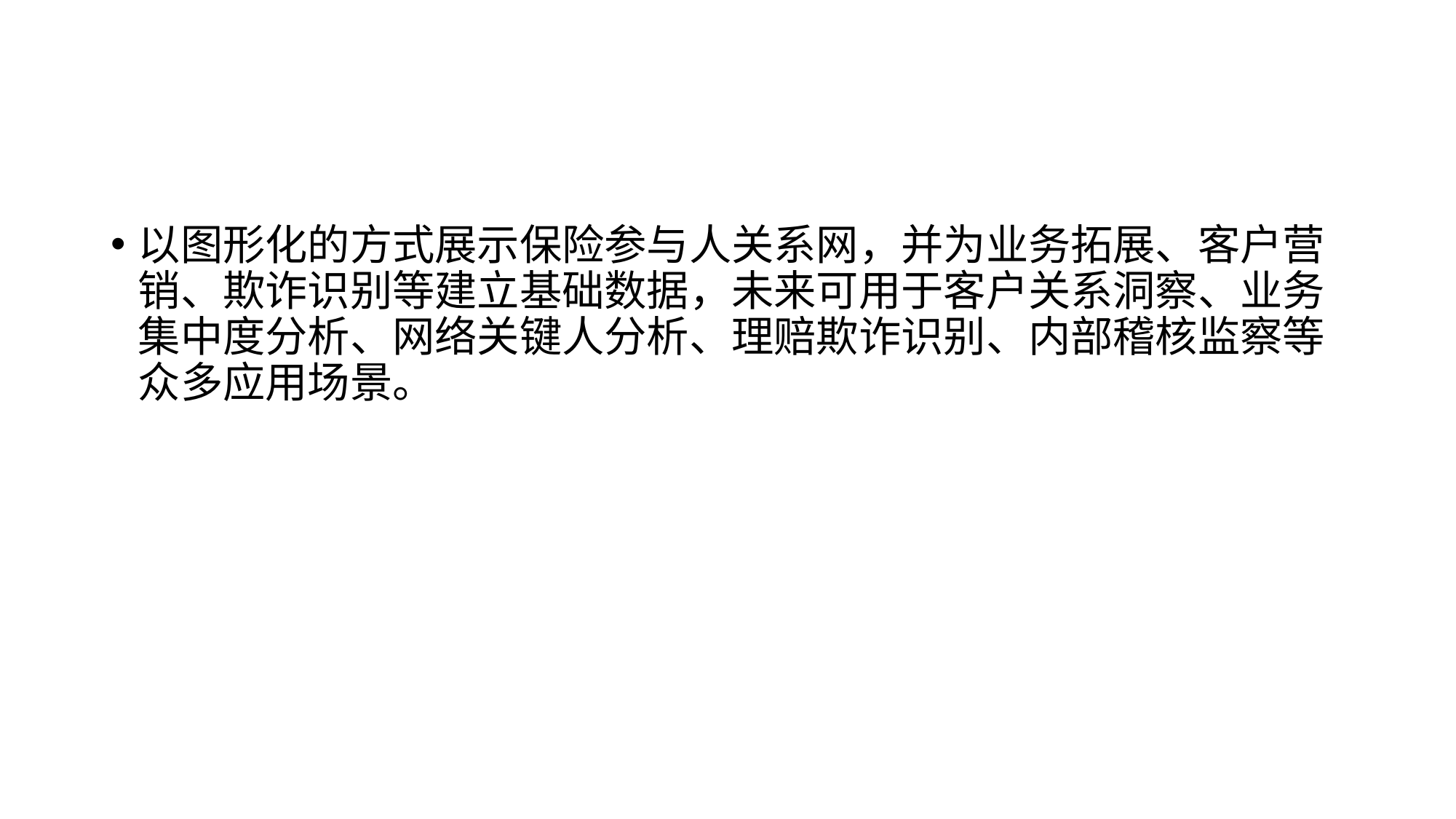

#
以图形化的方式展示保险参与人关系网，并为业务拓展、客户营销、欺诈识别等建立基础数据，未来可用于客户关系洞察、业务集中度分析、网络关键人分析、理赔欺诈识别、内部稽核监察等众多应用场景。